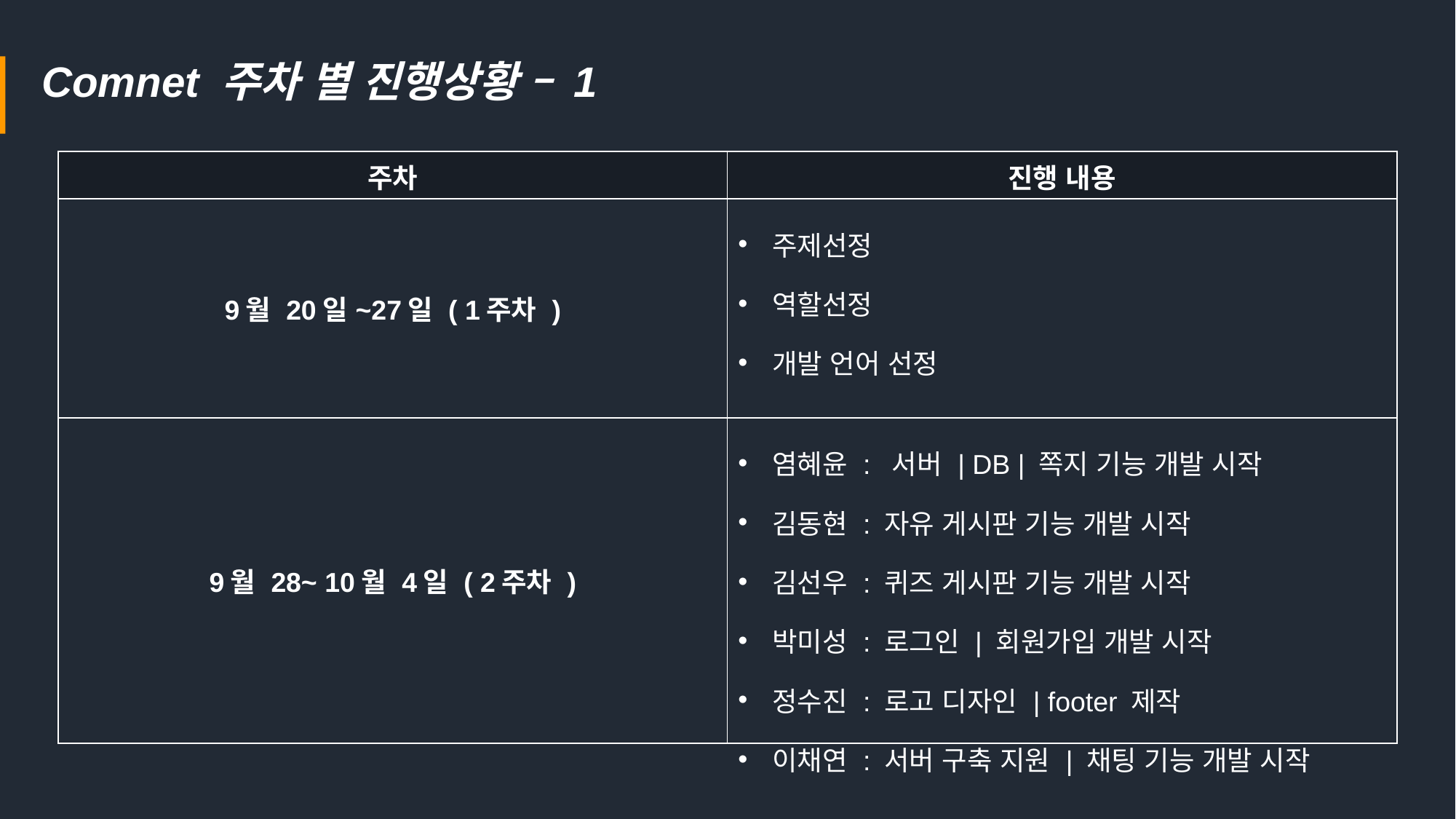

Comnet 주차 별 진행상황 – 1

| 주차 | 진행 내용 |
| --- | --- |
| 9월 20일~27일 ( 1주차 ) | 주제선정 역할선정 개발 언어 선정 |
| 9월 28~ 10월 4일 ( 2주차 ) | 염혜윤 : 서버 | DB | 쪽지 기능 개발 시작 김동현 : 자유 게시판 기능 개발 시작 김선우 : 퀴즈 게시판 기능 개발 시작 박미성 : 로그인 | 회원가입 개발 시작 정수진 : 로고 디자인 | footer 제작 이채연 : 서버 구축 지원 | 채팅 기능 개발 시작 |